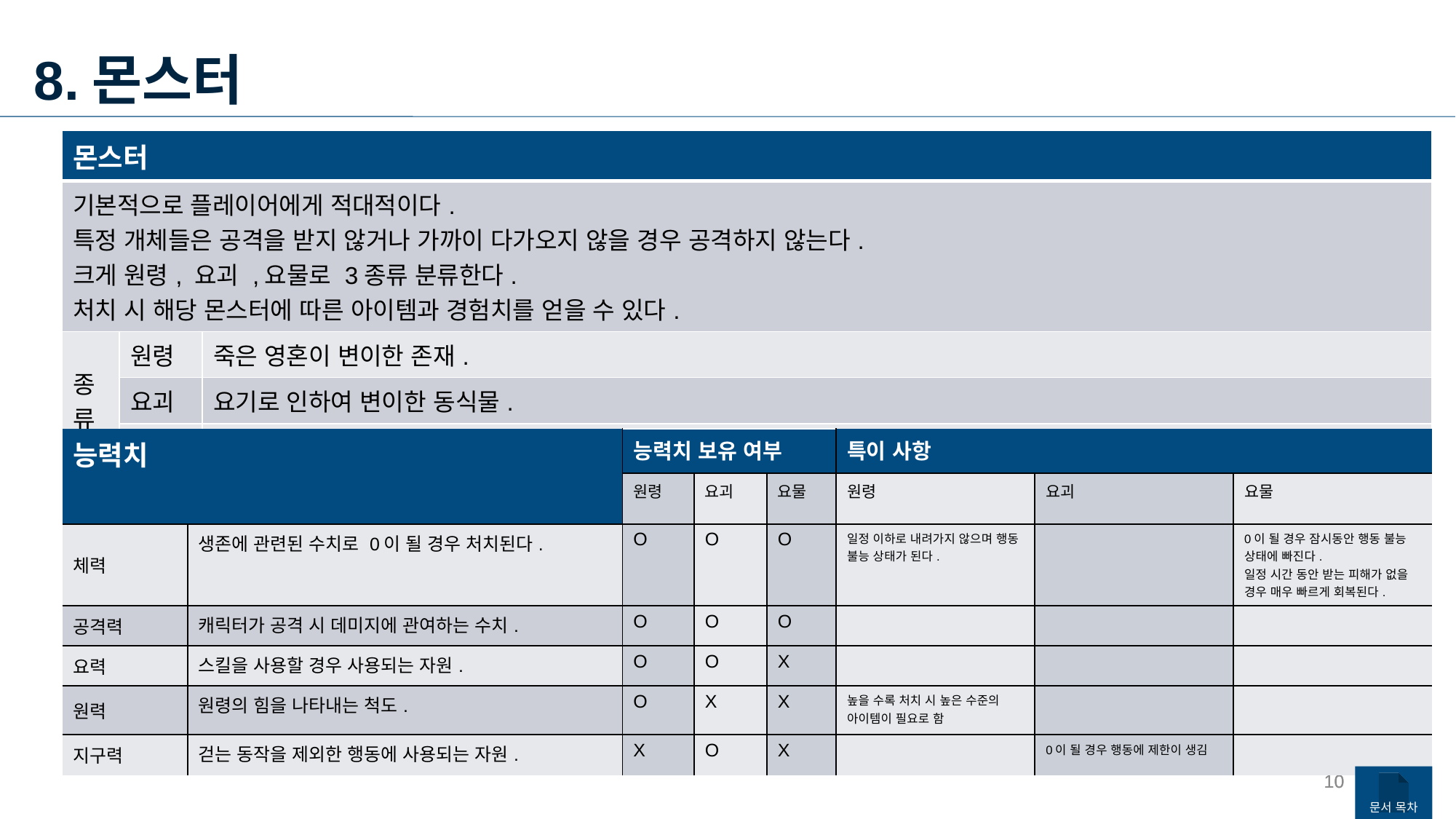

8.몬스터
| 몬스터 | 몬스터 |  |
| --- | --- | --- |
| 기본적으로 플레이어에게 적대적이다. 특정 개체들은 공격을 받지 않거나 가까이 다가오지 않을 경우 공격하지 않는다. 크게 원령, 요괴 ,요물로 3종류 분류한다. 처치 시 해당 몬스터에 따른 아이템과 경험치를 얻을 수 있다. | 기본적으로 플레이어에게 적대적이다. 특정 개체들은 공격을 받지 않거나 가까이 다가오지 않을 경우 공격하지 않는다. 크게 원령, 요괴 ,요물로 3종류 분류한다. 처치 시 해당 몬스터에 따른 아이템과 경험치를 얻을 수 있다. |  |
| 종류 | 원령 | 죽은 영혼이 변이한 존재. |
|  | 요괴 | 요기로 인하여 변이한 동식물. |
|  | 요물 | 자연의 기운으로 깨어난 생명체. |
| 능력치 |  | 능력치 보유 여부 |  |  | 특이 사항 |  |  |
| --- | --- | --- | --- | --- | --- | --- | --- |
|  |  | 원령 | 요괴 | 요물 | 원령 | 요괴 | 요물 |
| 체력 | 생존에 관련된 수치로 0이 될 경우 처치된다. | O | O | O | 일정 이하로 내려가지 않으며 행동 불능 상태가 된다. |  | 0이 될 경우 잠시동안 행동 불능 상태에 빠진다. 일정 시간 동안 받는 피해가 없을 경우 매우 빠르게 회복된다. |
| 공격력 | 캐릭터가 공격 시 데미지에 관여하는 수치. | O | O | O |  |  |  |
| 요력 | 스킬을 사용할 경우 사용되는 자원. | O | O | X |  |  |  |
| 원력 | 원령의 힘을 나타내는 척도. | O | X | X | 높을 수록 처치 시 높은 수준의 아이템이 필요로 함 |  |  |
| 지구력 | 걷는 동작을 제외한 행동에 사용되는 자원. | X | O | X |  | 0이 될 경우 행동에 제한이 생김 |  |
10
10

문서 목차